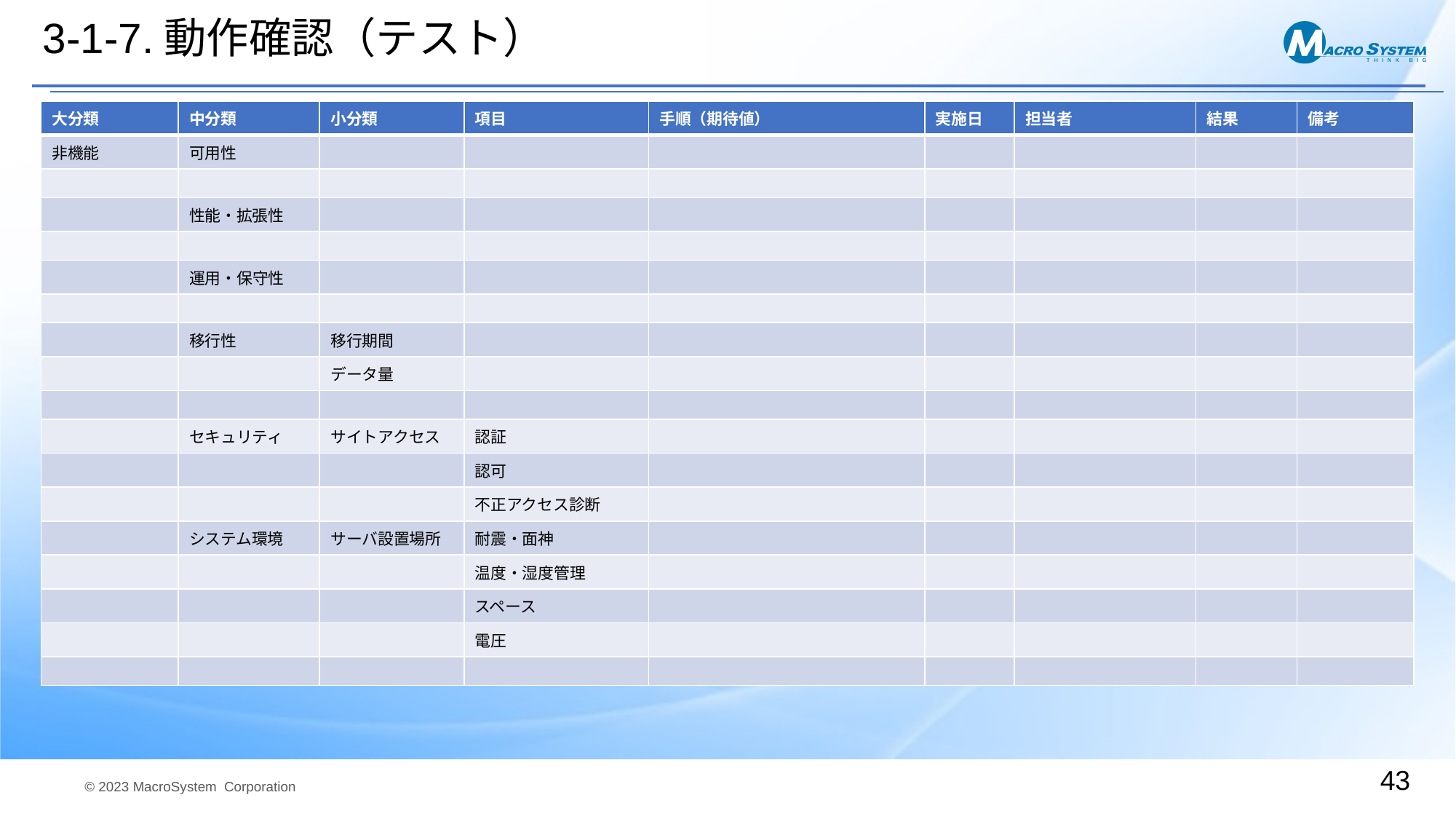

# 3-1-7.動作確認（テスト）
| 大分類 | 中分類 | 小分類 | 項目 | 手順（期待値） | 実施日 | 担当者 | 結果 | 備考 |
| --- | --- | --- | --- | --- | --- | --- | --- | --- |
| 非機能 | 可用性 |  |  |  |  |  |  |  |
|  |  |  |  |  |  |  |  |  |
|  | 性能・拡張性 |  |  |  |  |  |  |  |
|  |  |  |  |  |  |  |  |  |
|  | 運用・保守性 |  |  |  |  |  |  |  |
|  |  |  |  |  |  |  |  |  |
|  | 移行性 | 移行期間 |  |  |  |  |  |  |
|  |  | データ量 |  |  |  |  |  |  |
|  |  |  |  |  |  |  |  |  |
|  | セキュリティ | サイトアクセス | 認証 |  |  |  |  |  |
|  |  |  | 認可 |  |  |  |  |  |
|  |  |  | 不正アクセス診断 |  |  |  |  |  |
|  | システム環境 | サーバ設置場所 | 耐震・面神 |  |  |  |  |  |
|  |  |  | 温度・湿度管理 |  |  |  |  |  |
|  |  |  | スペース |  |  |  |  |  |
|  |  |  | 電圧 |  |  |  |  |  |
|  |  |  |  |  |  |  |  |  |